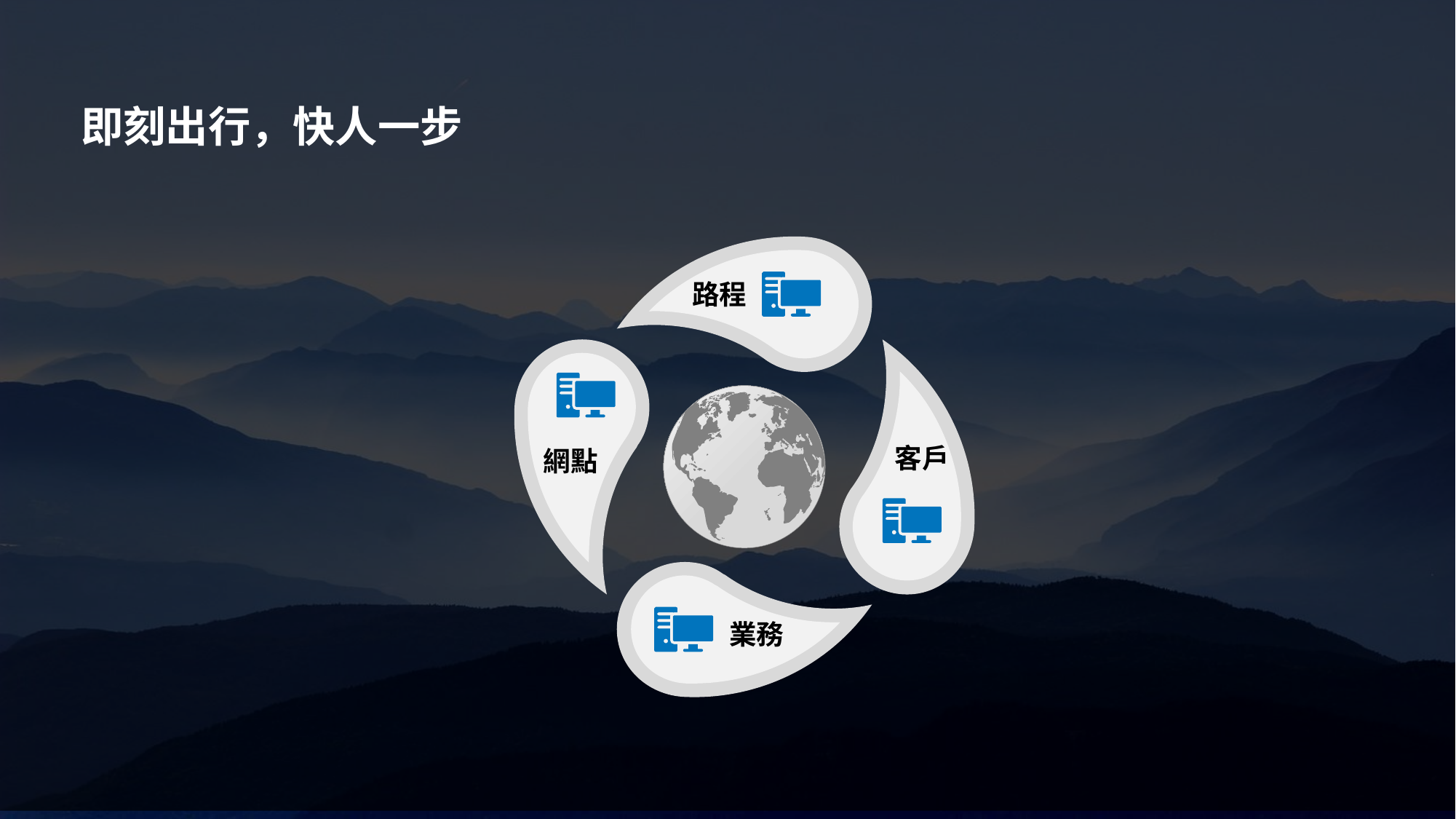

# 流暢便捷的用戶體驗

即刻出行，快人一步

路程

客戶
網點

業務